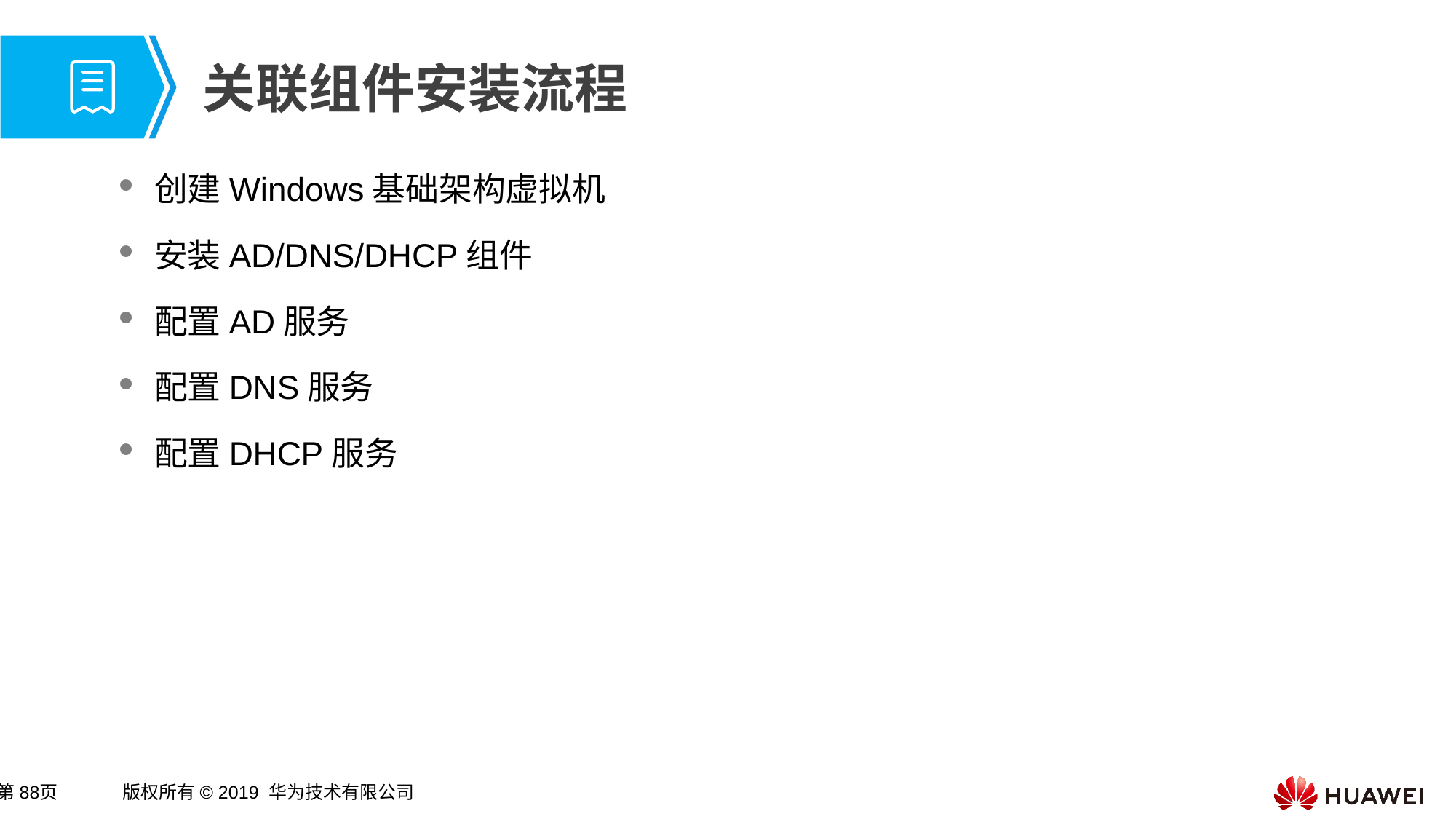

# 关联组件安装流程
创建Windows基础架构虚拟机
安装AD/DNS/DHCP组件
配置AD服务
配置DNS服务
配置DHCP服务